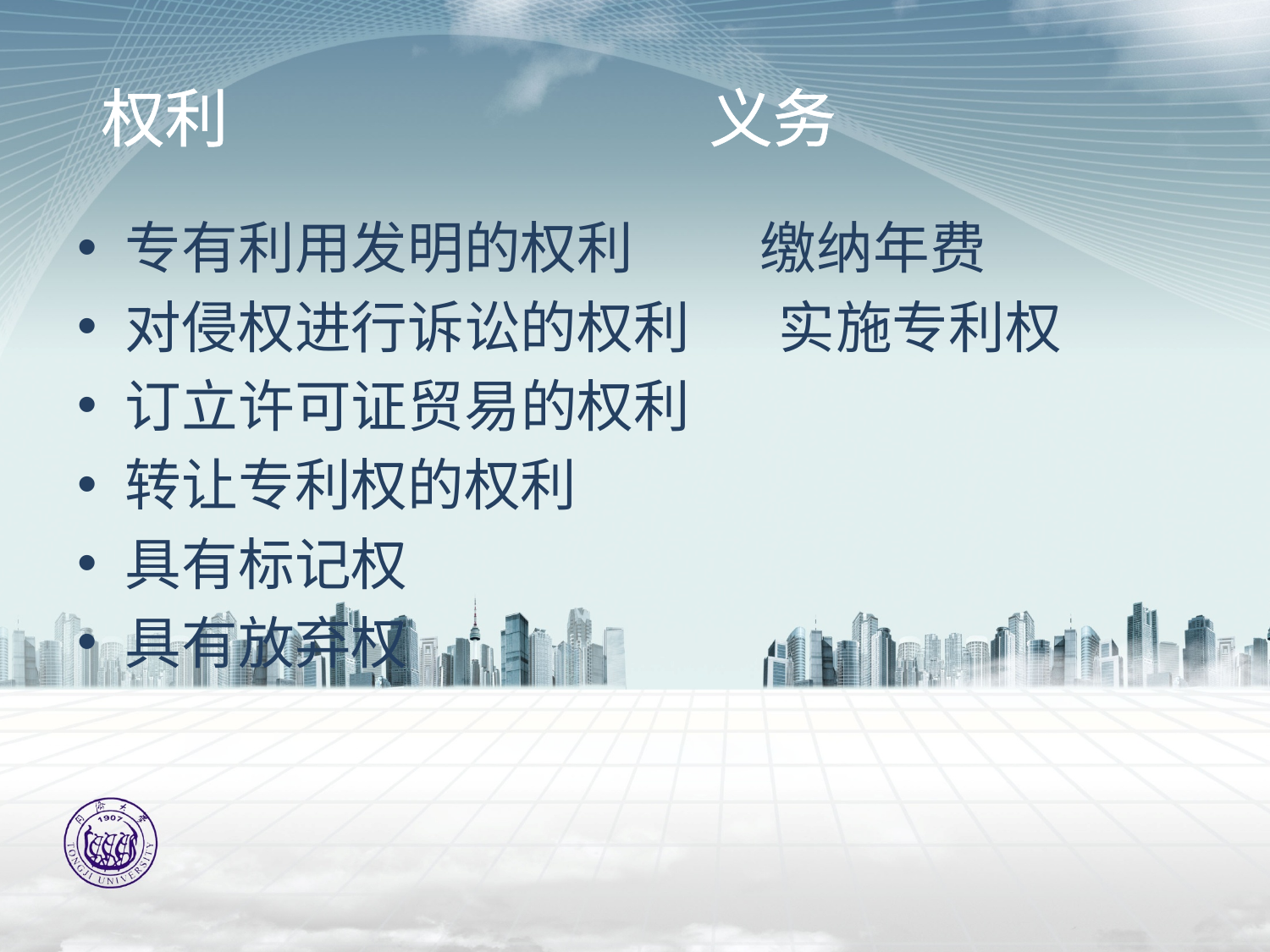

# 权利                                  义务
专有利用发明的权利          缴纳年费
对侵权进行诉讼的权利       实施专利权
订立许可证贸易的权利
转让专利权的权利
具有标记权
具有放弃权